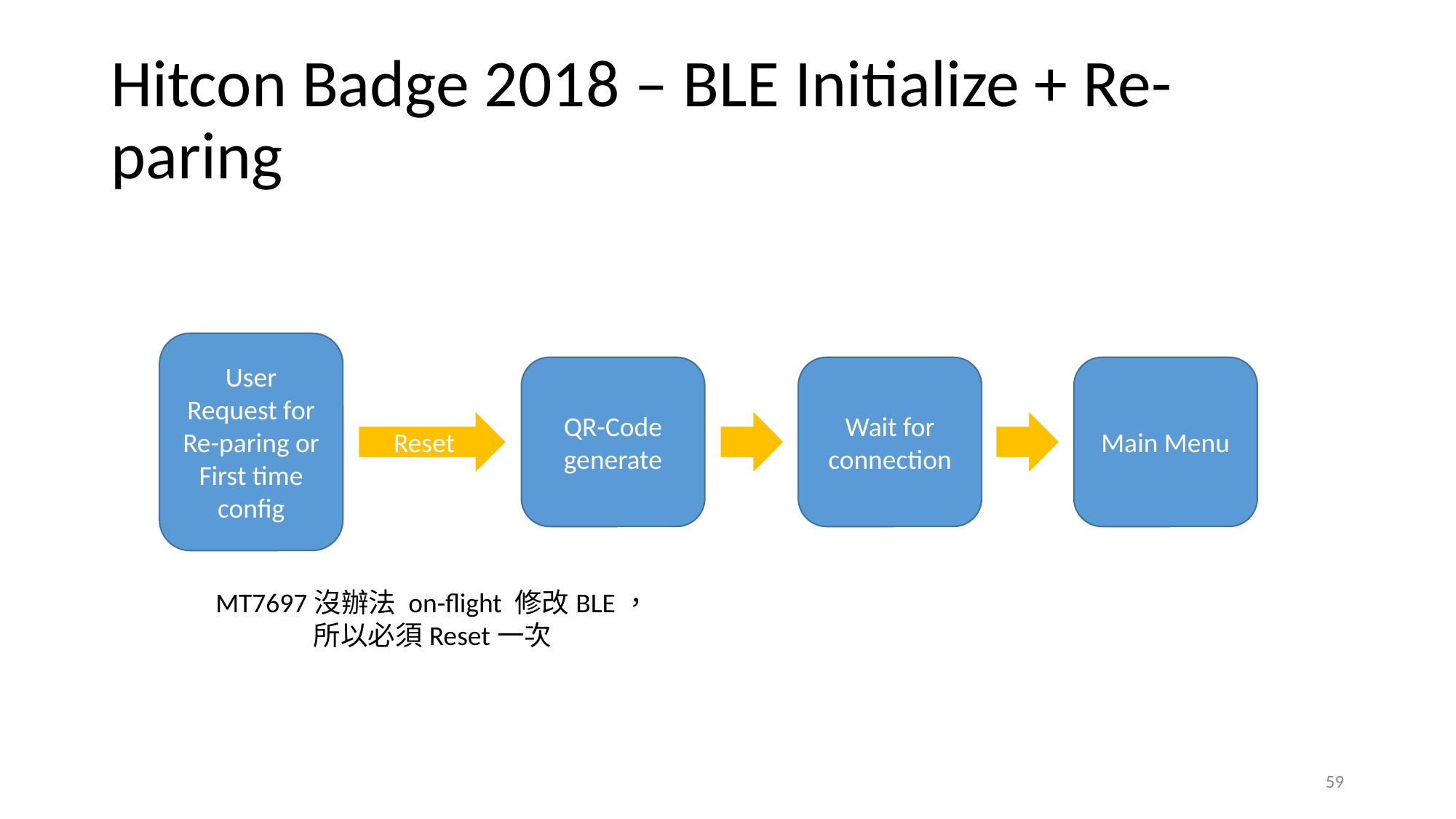

Hitcon Badge 2018 – BLE Initialize + Re-paring

User Request for Re-paring or
First time config
QR-Code
generate
Wait for connection
Main Menu
Reset

MT7697沒辦法 on-flight 修改BLE，
所以必須Reset一次
59